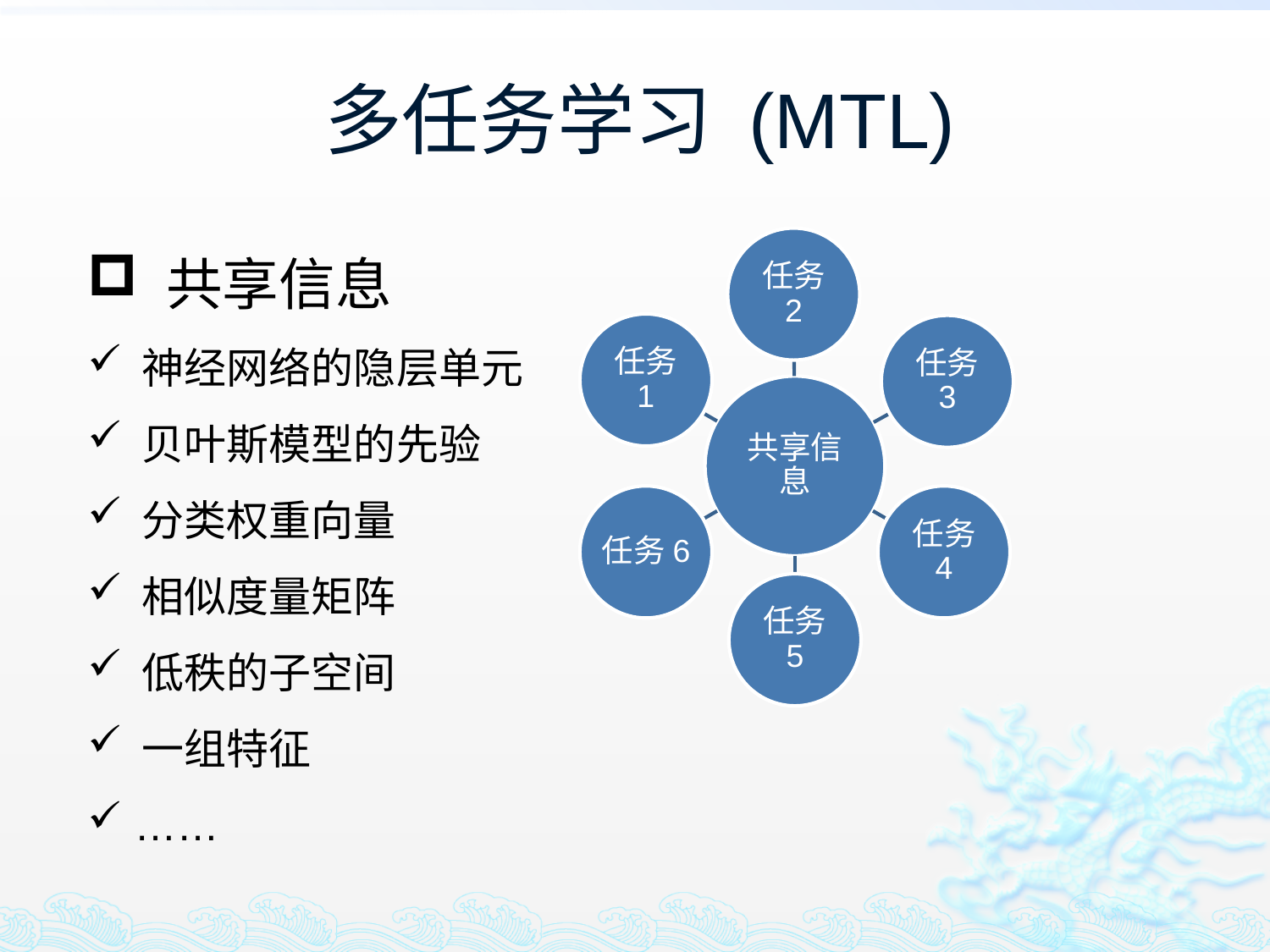

# 多任务学习 (MTL)
 共享信息
 神经网络的隐层单元
 贝叶斯模型的先验
 分类权重向量
 相似度量矩阵
 低秩的子空间
 一组特征
 ……
共享信息

任务 2

任务 3

任务 4

任务 5

任务6

任务 1